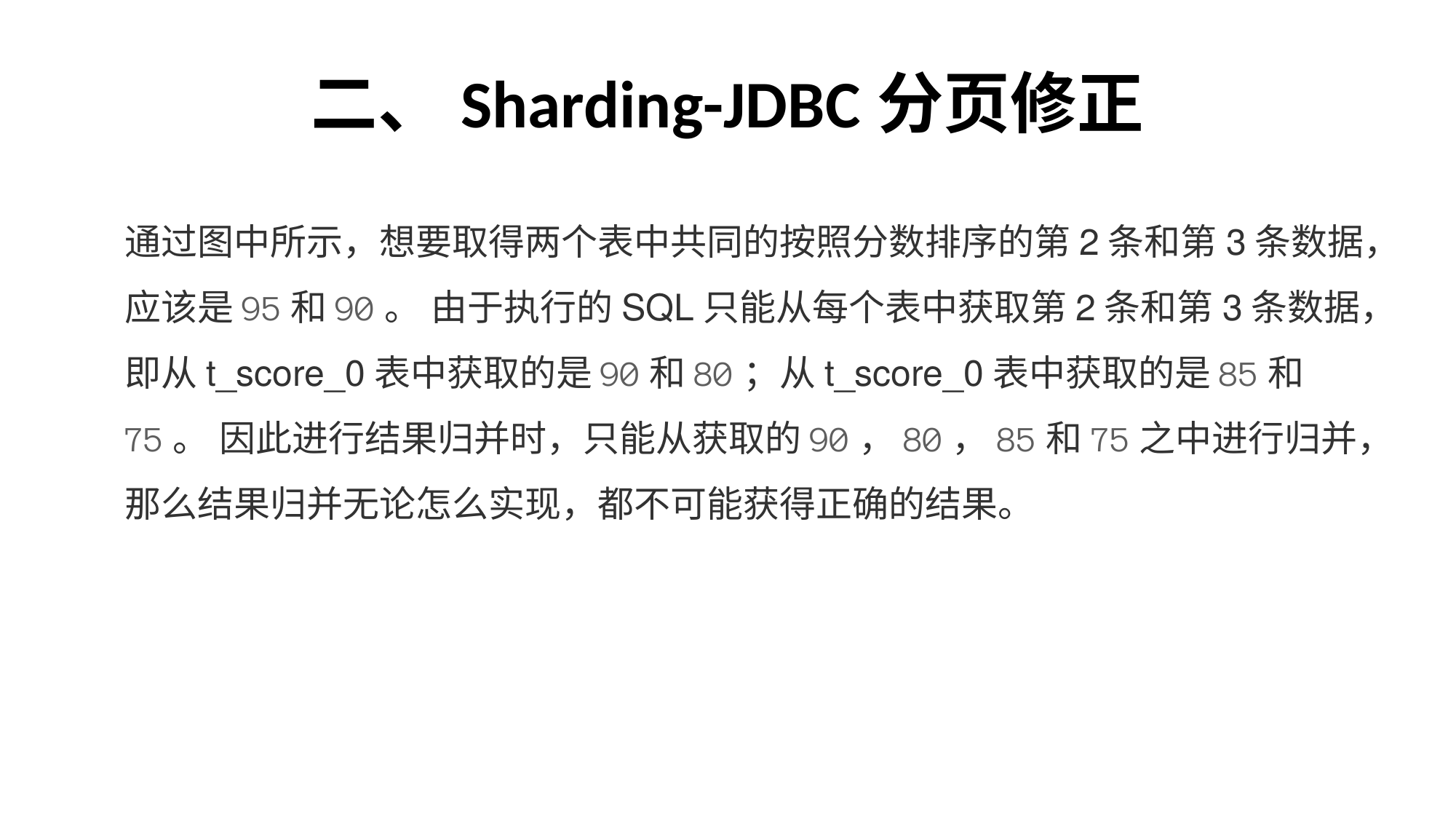

# 二、Sharding-JDBC分页修正
通过图中所示，想要取得两个表中共同的按照分数排序的第2条和第3条数据，应该是95和90。 由于执行的SQL只能从每个表中获取第2条和第3条数据，即从t_score_0表中获取的是90和80；从t_score_0表中获取的是85和75。 因此进行结果归并时，只能从获取的90，80，85和75之中进行归并，那么结果归并无论怎么实现，都不可能获得正确的结果。